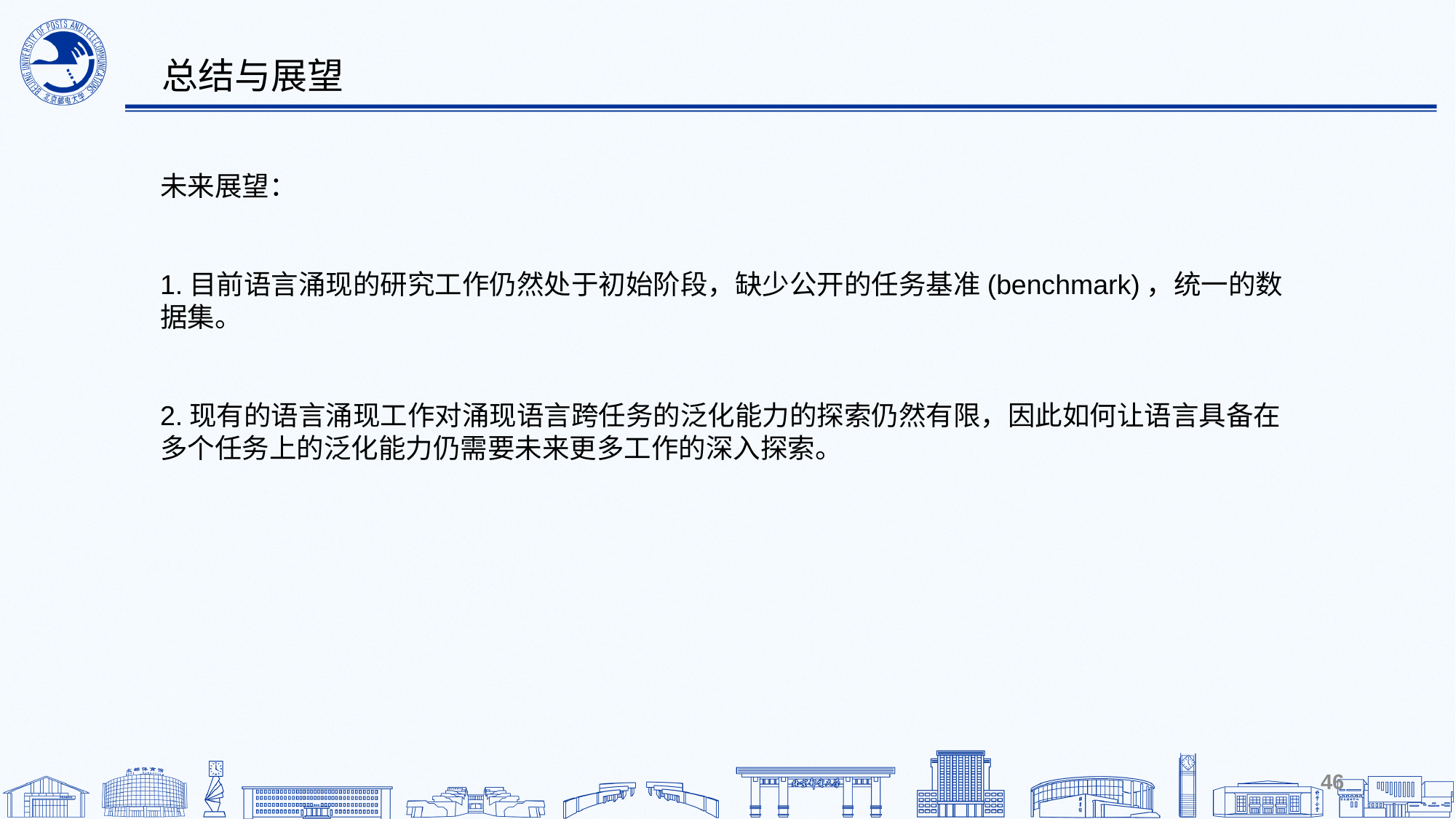

总结与展望
未来展望：

1.目前语言涌现的研究工作仍然处于初始阶段，缺少公开的任务基准(benchmark)，统一的数据集。

2.现有的语言涌现工作对涌现语言跨任务的泛化能力的探索仍然有限，因此如何让语言具备在多个任务上的泛化能力仍需要未来更多工作的深入探索。

46